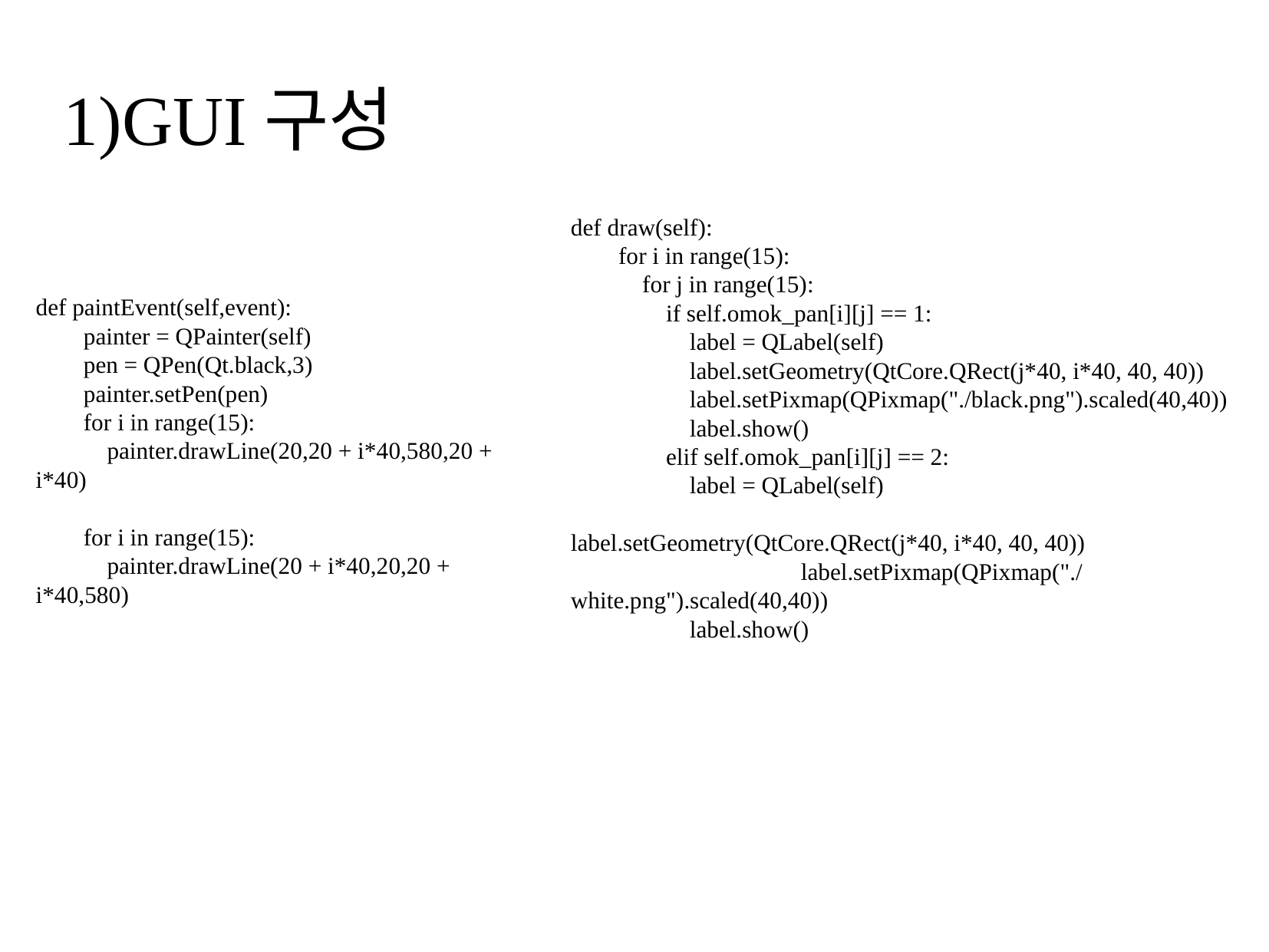

1)GUI구성
def draw(self):
        for i in range(15):
            for j in range(15):
                if self.omok_pan[i][j] == 1:
                    label = QLabel(self)
                    label.setGeometry(QtCore.QRect(j*40, i*40, 40, 40))
                    label.setPixmap(QPixmap("./black.png").scaled(40,40))
                    label.show()
                elif self.omok_pan[i][j] == 2:
                    label = QLabel(self)
                    				label.setGeometry(QtCore.QRect(j*40, i*40, 40, 40))
                    	label.setPixmap(QPixmap("./white.png").scaled(40,40))
                    label.show()

def paintEvent(self,event):
        painter = QPainter(self)
        pen = QPen(Qt.black,3)
        painter.setPen(pen)
        for i in range(15):
            painter.drawLine(20,20 + i*40,580,20 + i*40)

        for i in range(15):
            painter.drawLine(20 + i*40,20,20 + i*40,580)